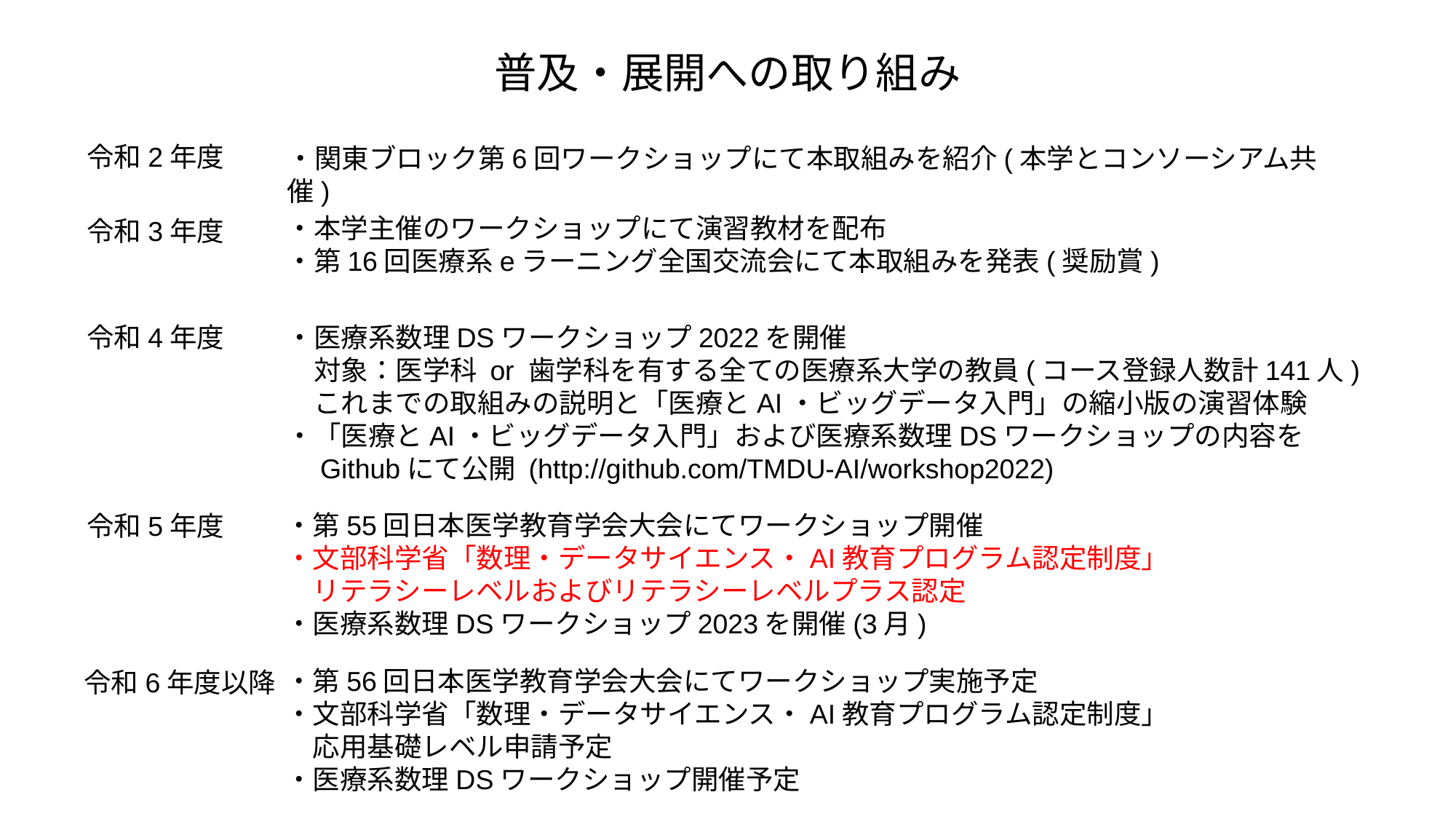

普及・展開への取り組み
令和2年度
・関東ブロック第6回ワークショップにて本取組みを紹介(本学とコンソーシアム共催)
・本学主催のワークショップにて演習教材を配布
・第16回医療系eラーニング全国交流会にて本取組みを発表(奨励賞)
令和3年度

令和4年度
・医療系数理DSワークショップ2022を開催
　対象：医学科 or 歯学科を有する全ての医療系大学の教員(コース登録人数計141人)
　これまでの取組みの説明と「医療とAI・ビッグデータ入門」の縮小版の演習体験
・「医療とAI・ビッグデータ入門」および医療系数理DSワークショップの内容を
　Githubにて公開 (http://github.com/TMDU-AI/workshop2022)

・第55回日本医学教育学会大会にてワークショップ開催
・文部科学省「数理・データサイエンス・AI教育プログラム認定制度」
　リテラシーレベルおよびリテラシーレベルプラス認定
・医療系数理DSワークショップ2023を開催(3月)
令和5年度
・第56回日本医学教育学会大会にてワークショップ実施予定
・文部科学省「数理・データサイエンス・AI教育プログラム認定制度」
　応用基礎レベル申請予定
・医療系数理DSワークショップ開催予定
令和6年度以降